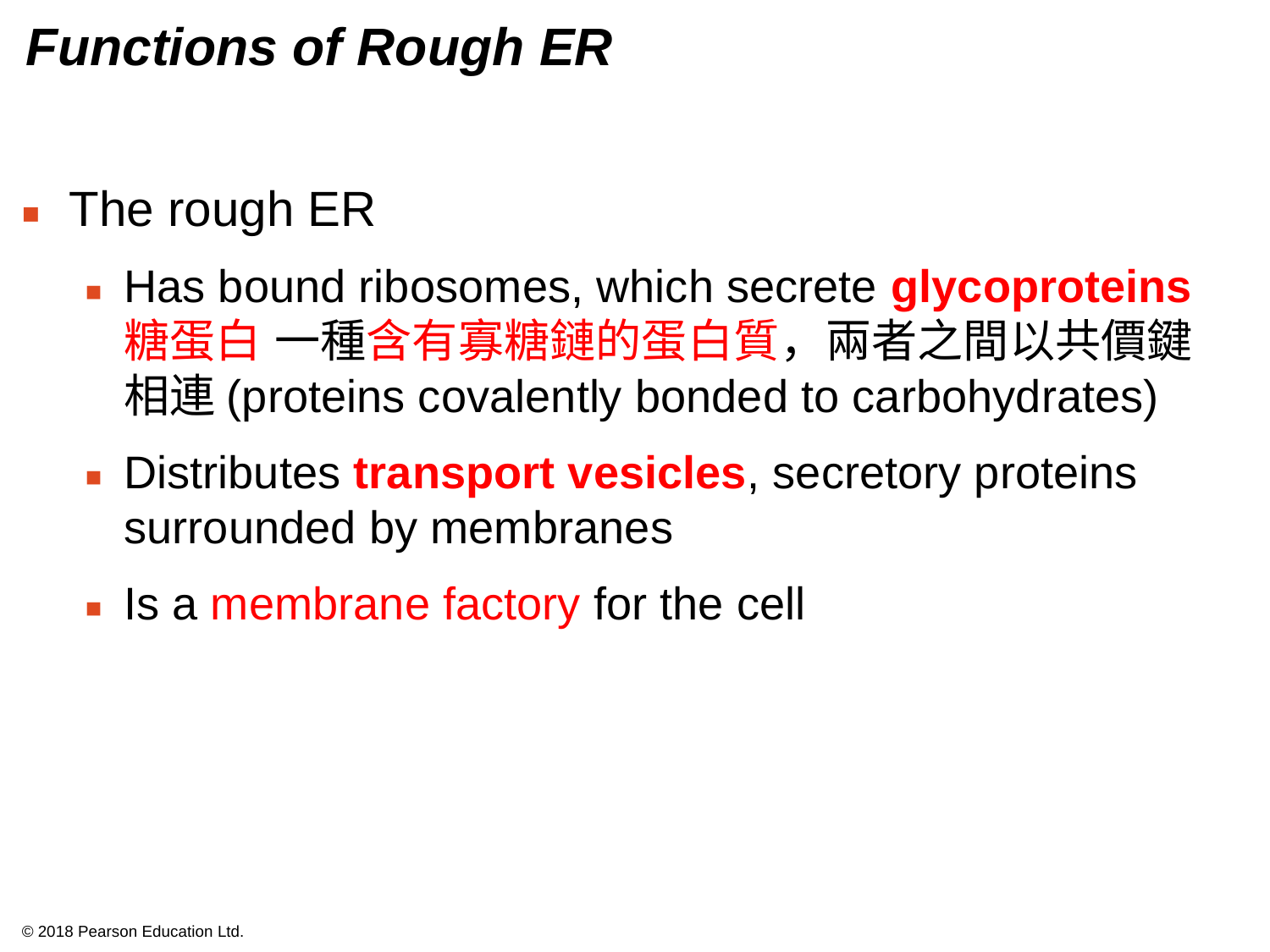

# Functions of Rough ER
The rough ER
Has bound ribosomes, which secrete glycoproteins糖蛋白 一種含有寡糖鏈的蛋白質，兩者之間以共價鍵相連(proteins covalently bonded to carbohydrates)
Distributes transport vesicles, secretory proteins surrounded by membranes
Is a membrane factory for the cell
© 2018 Pearson Education Ltd.